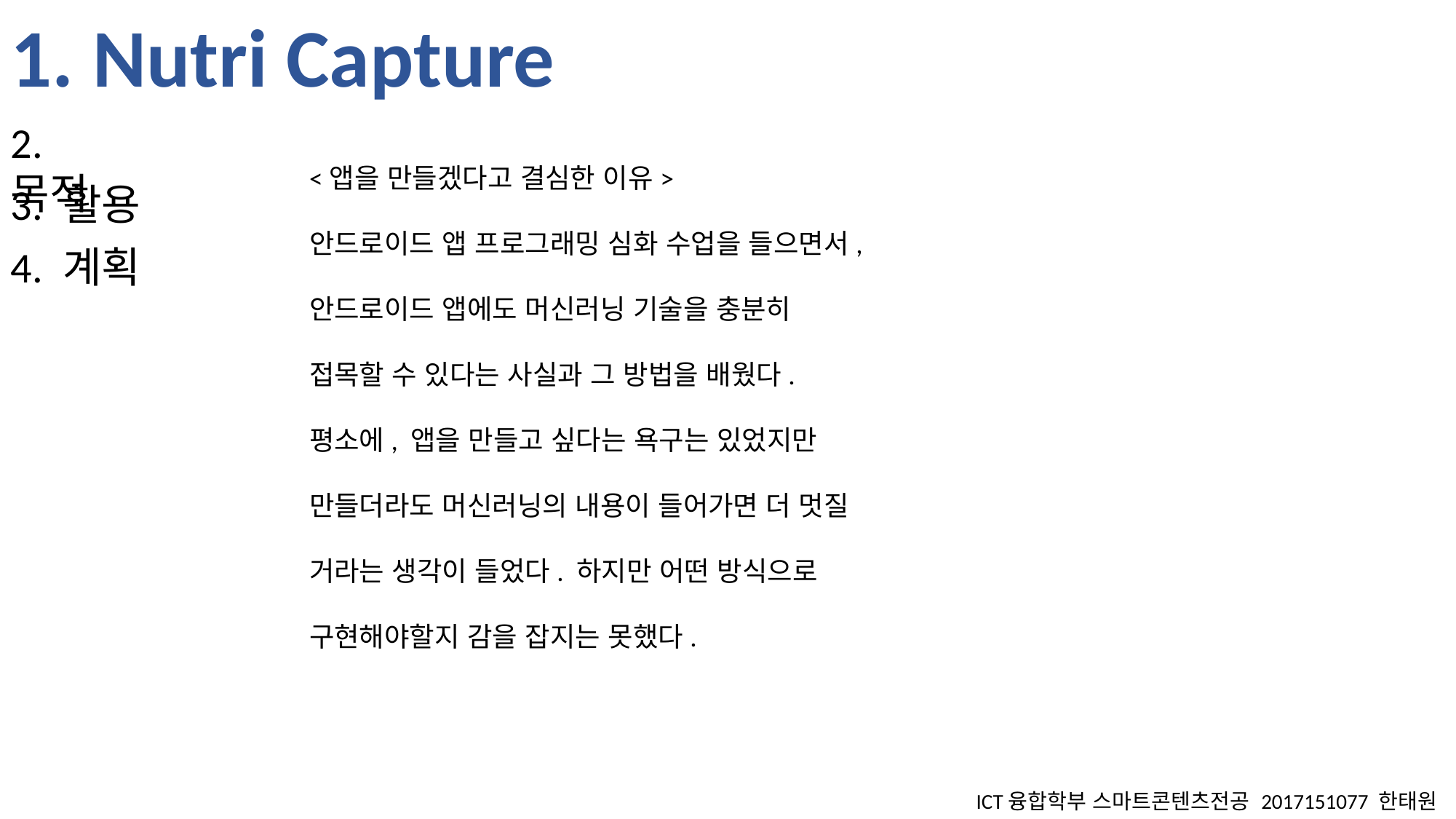

1. Nutri Capture
2. 목적
<앱을 만들겠다고 결심한 이유>

안드로이드 앱 프로그래밍 심화 수업을 들으면서,

안드로이드 앱에도 머신러닝 기술을 충분히

접목할 수 있다는 사실과 그 방법을 배웠다.

평소에, 앱을 만들고 싶다는 욕구는 있었지만

만들더라도 머신러닝의 내용이 들어가면 더 멋질

거라는 생각이 들었다. 하지만 어떤 방식으로

구현해야할지 감을 잡지는 못했다.
3. 활용
4. 계획
ICT융합학부 스마트콘텐츠전공 2017151077 한태원